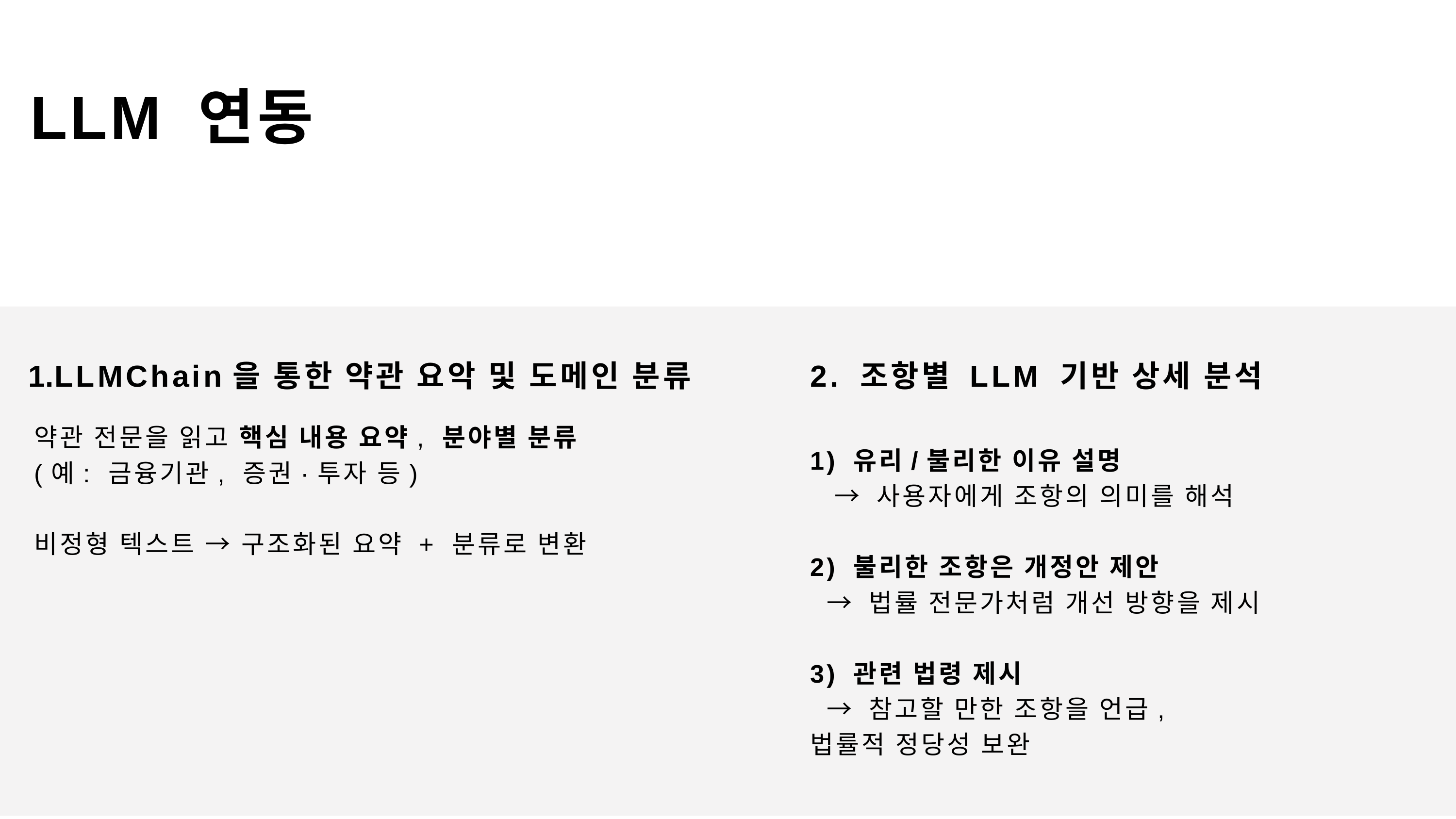

LLM 연동

LLMChain을 통한 약관 요악 및 도메인 분류
2. 조항별 LLM 기반 상세 분석
약관 전문을 읽고 핵심 내용 요약, 분야별 분류
(예: 금융기관, 증권·투자 등)

비정형 텍스트 → 구조화된 요약 + 분류로 변환

1) 유리/불리한 이유 설명
   → 사용자에게 조항의 의미를 해석

2) 불리한 조항은 개정안 제안
  → 법률 전문가처럼 개선 방향을 제시

3) 관련 법령 제시
  → 참고할 만한 조항을 언급,
법률적 정당성 보완